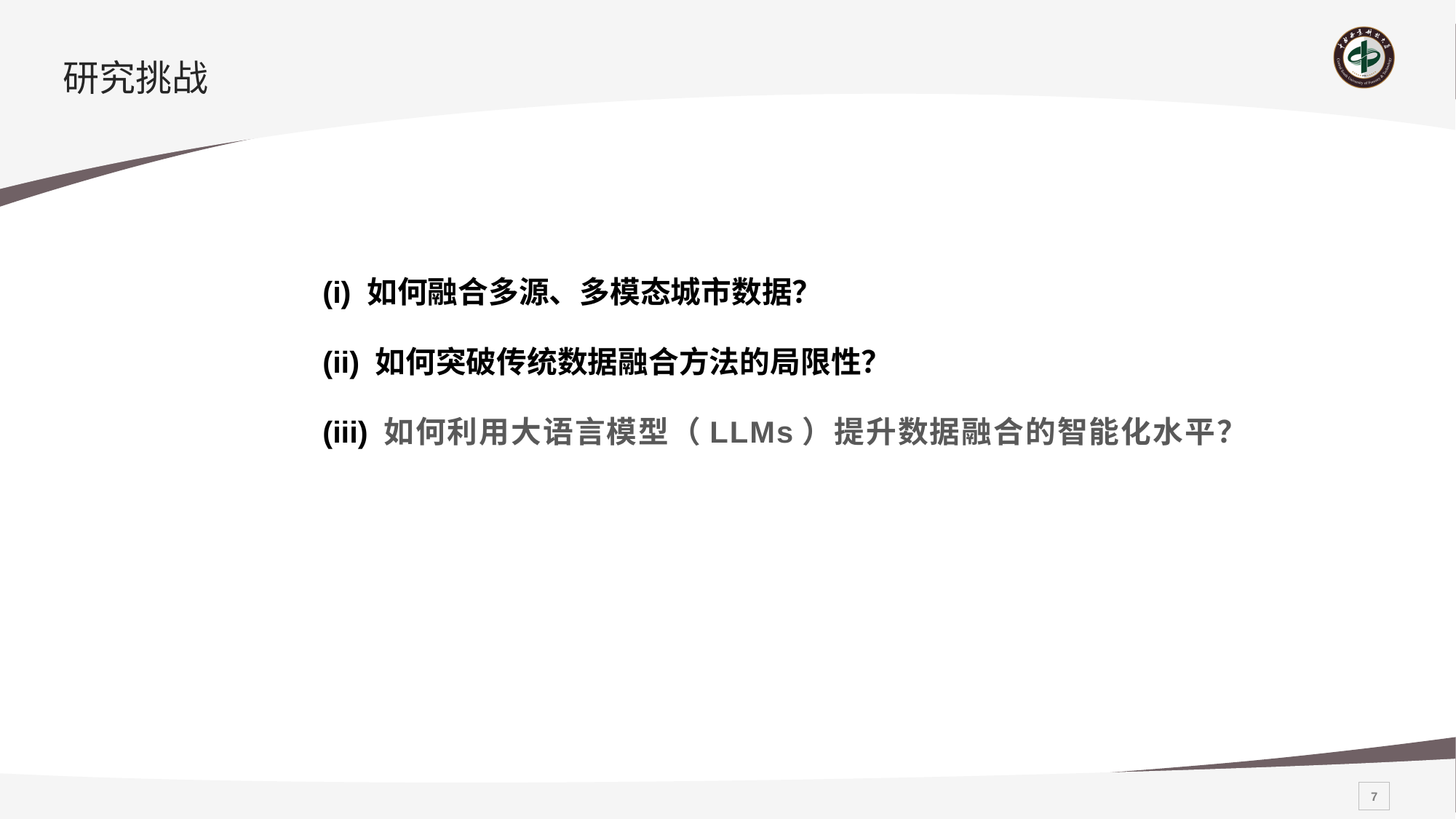

# 研究挑战
(i) 如何融合多源、多模态城市数据？
(ii) 如何突破传统数据融合方法的局限性？
(iii) 如何利用大语言模型（LLMs）提升数据融合的智能化水平？